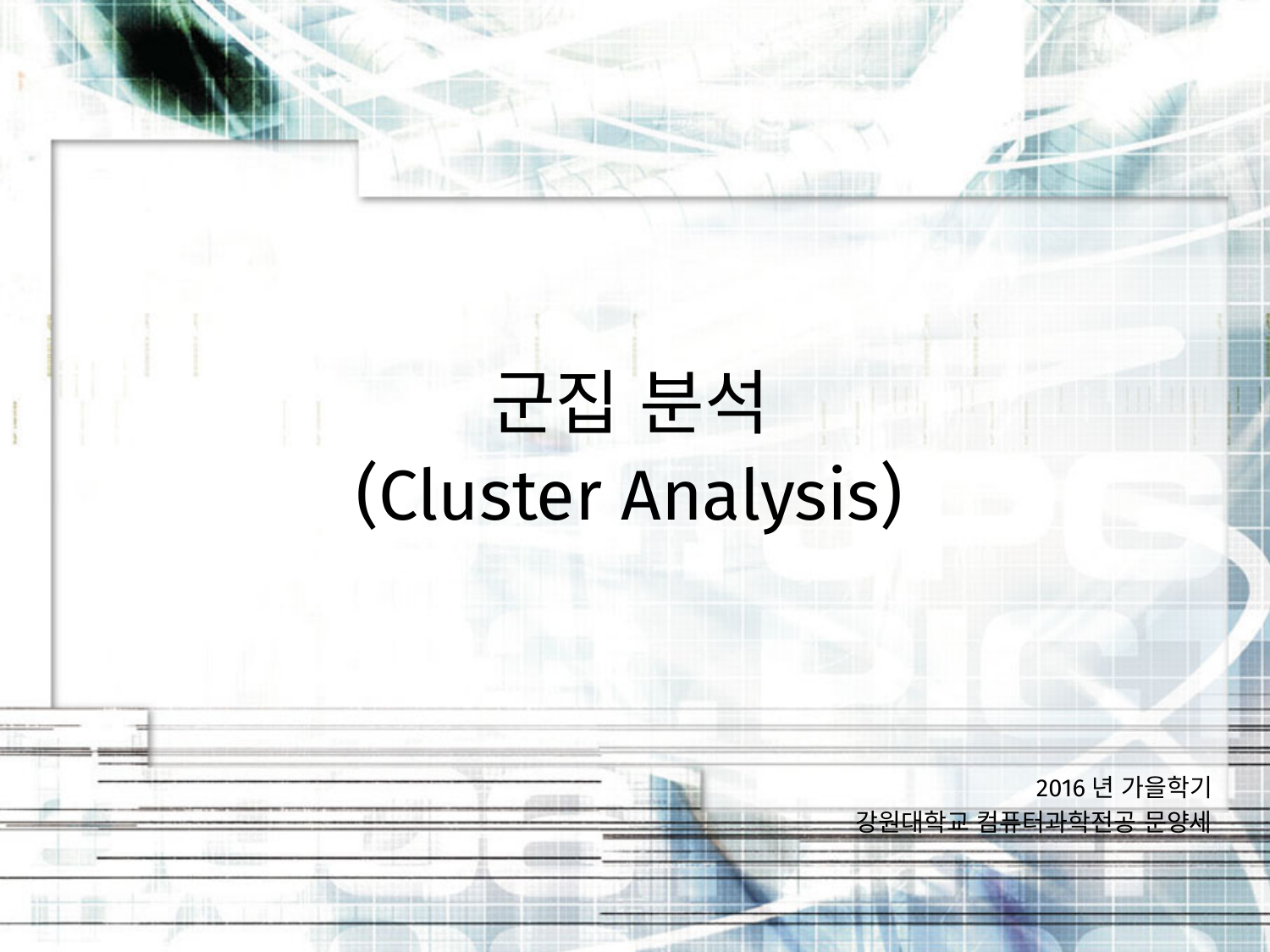

군집 분석
(Cluster Analysis)
2016년 가을학기
강원대학교 컴퓨터과학전공 문양세